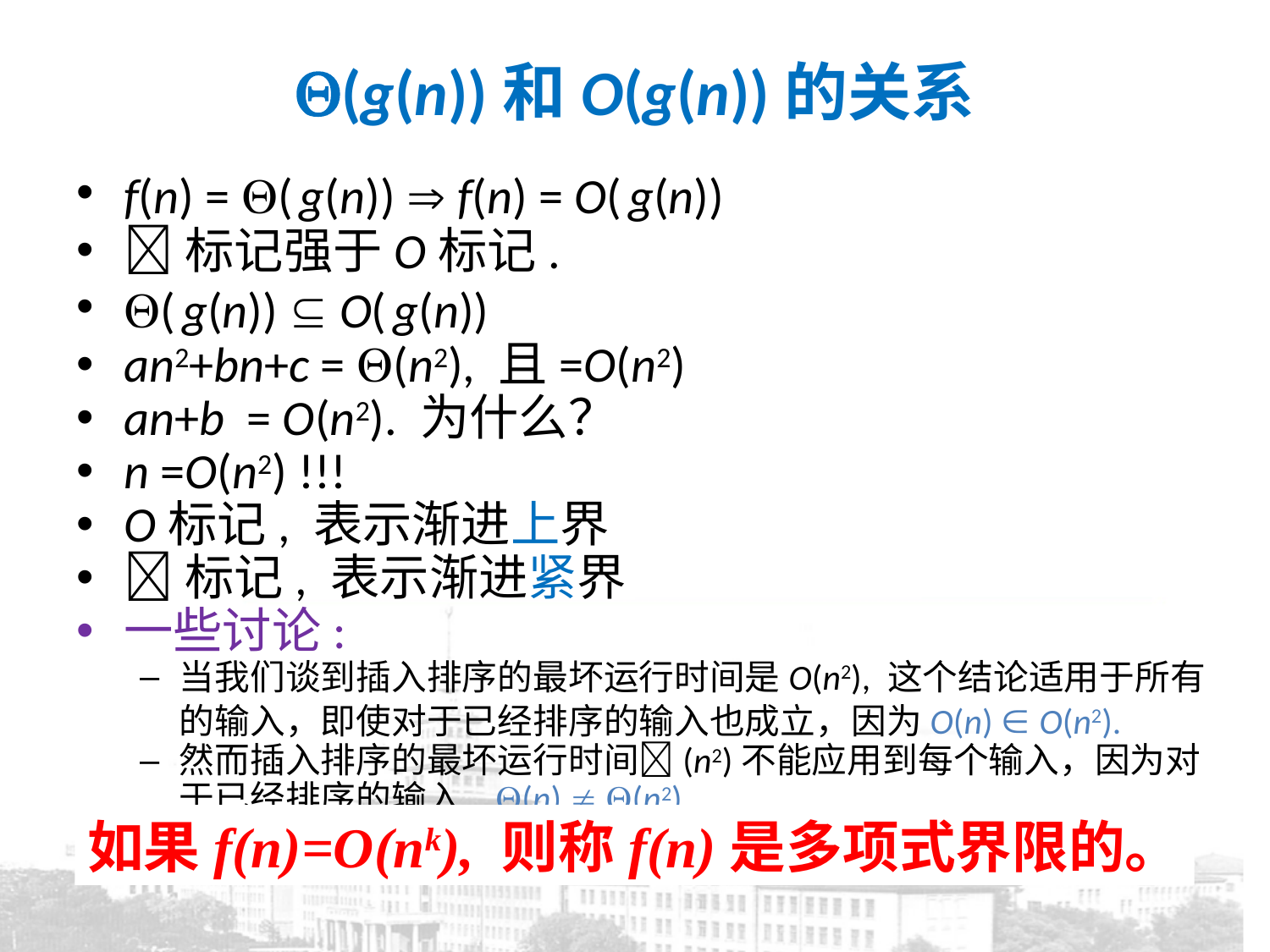

# Θ(g(n))和O(g(n))的关系
f(n) = Θ( g(n)) ⇒ f(n) = O( g(n))
Θ标记强于O标记.
Θ( g(n)) ⊆ O( g(n))
an2+bn+c = Θ(n2), 且=O(n2)
an+b  = O(n2). 为什么？
n =O(n2) !!!
O标记, 表示渐进上界
Θ标记, 表示渐进紧界
一些讨论:
当我们谈到插入排序的最坏运行时间是O(n2), 这个结论适用于所有的输入，即使对于已经排序的输入也成立，因为O(n) ∈ O(n2).
然而插入排序的最坏运行时间Θ(n2)不能应用到每个输入，因为对于已经排序的输入,  Θ(n) ≠ Θ(n2) .
如果f(n)=O(nk), 则称f(n)是多项式界限的。
13